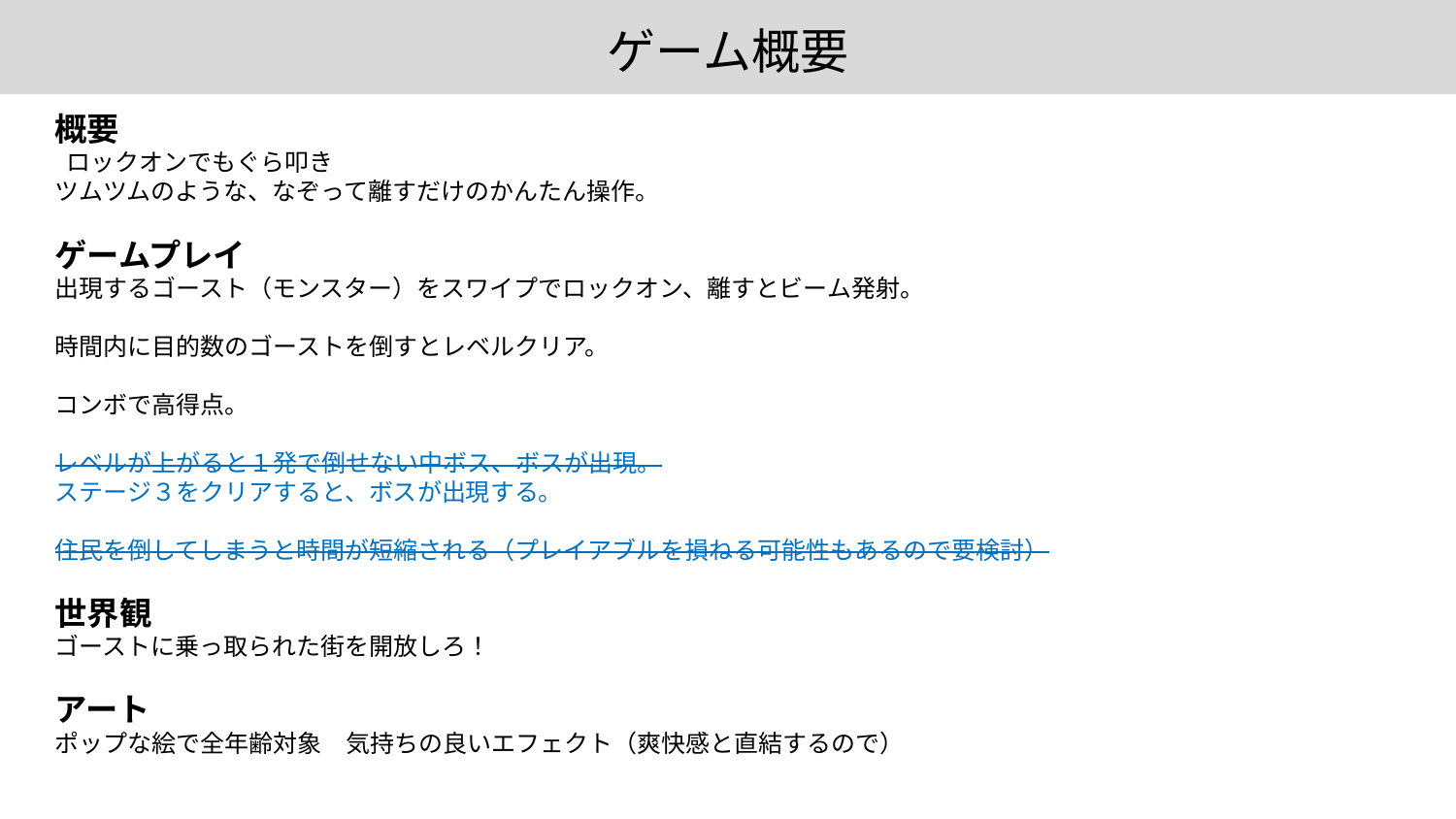

# ゲーム概要
概要
 ロックオンでもぐら叩き
ツムツムのような、なぞって離すだけのかんたん操作。

ゲームプレイ
出現するゴースト（モンスター）をスワイプでロックオン、離すとビーム発射。

時間内に目的数のゴーストを倒すとレベルクリア。

コンボで高得点。

レベルが上がると１発で倒せない中ボス、ボスが出現。
ステージ３をクリアすると、ボスが出現する。

住民を倒してしまうと時間が短縮される（プレイアブルを損ねる可能性もあるので要検討）

世界観
ゴーストに乗っ取られた街を開放しろ！

アート
ポップな絵で全年齢対象　気持ちの良いエフェクト（爽快感と直結するので）